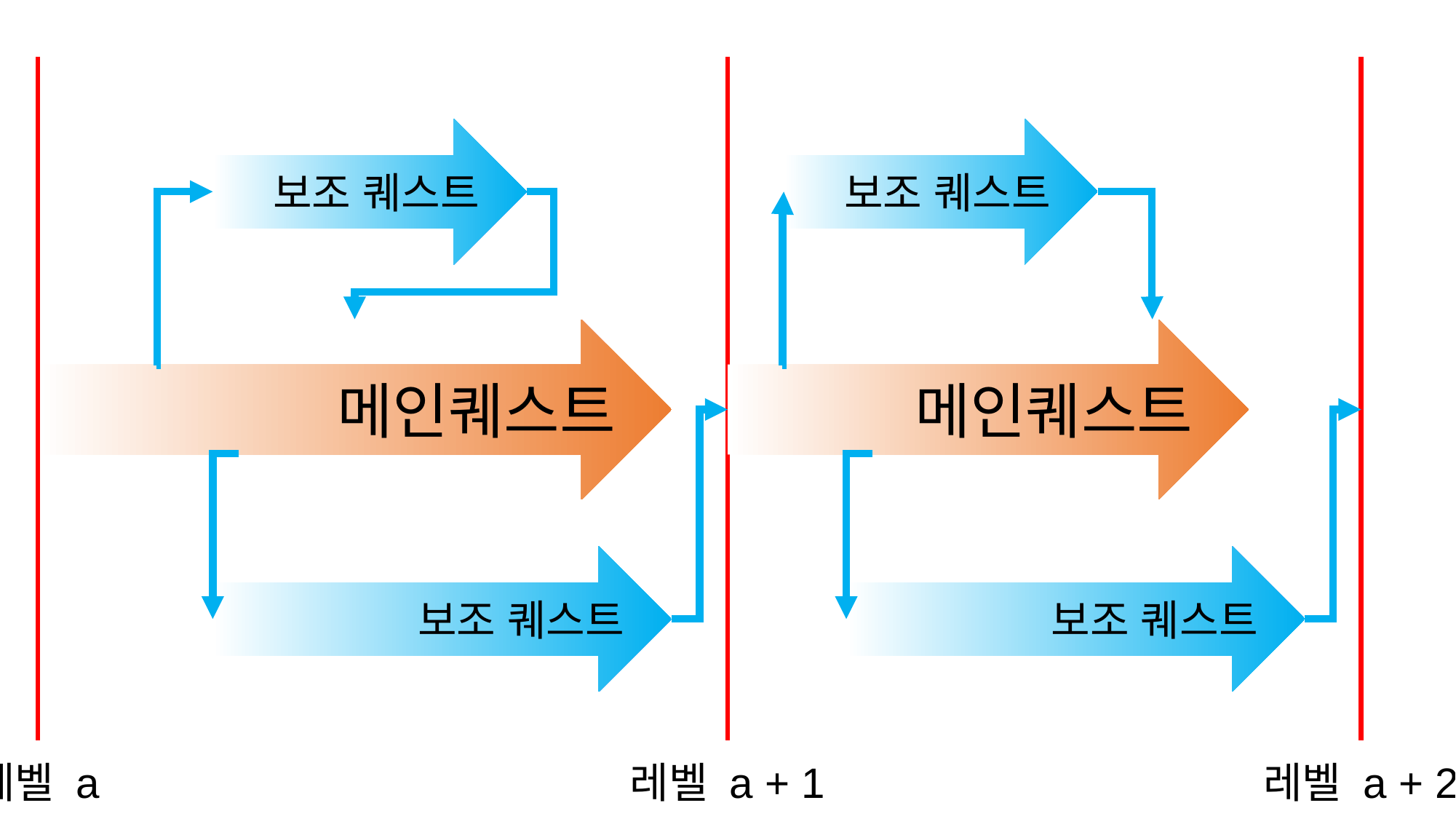

보조 퀘스트
보조 퀘스트
메인퀘스트
메인퀘스트
보조 퀘스트
보조 퀘스트
레벨 a
레벨 a + 1
레벨 a + 2